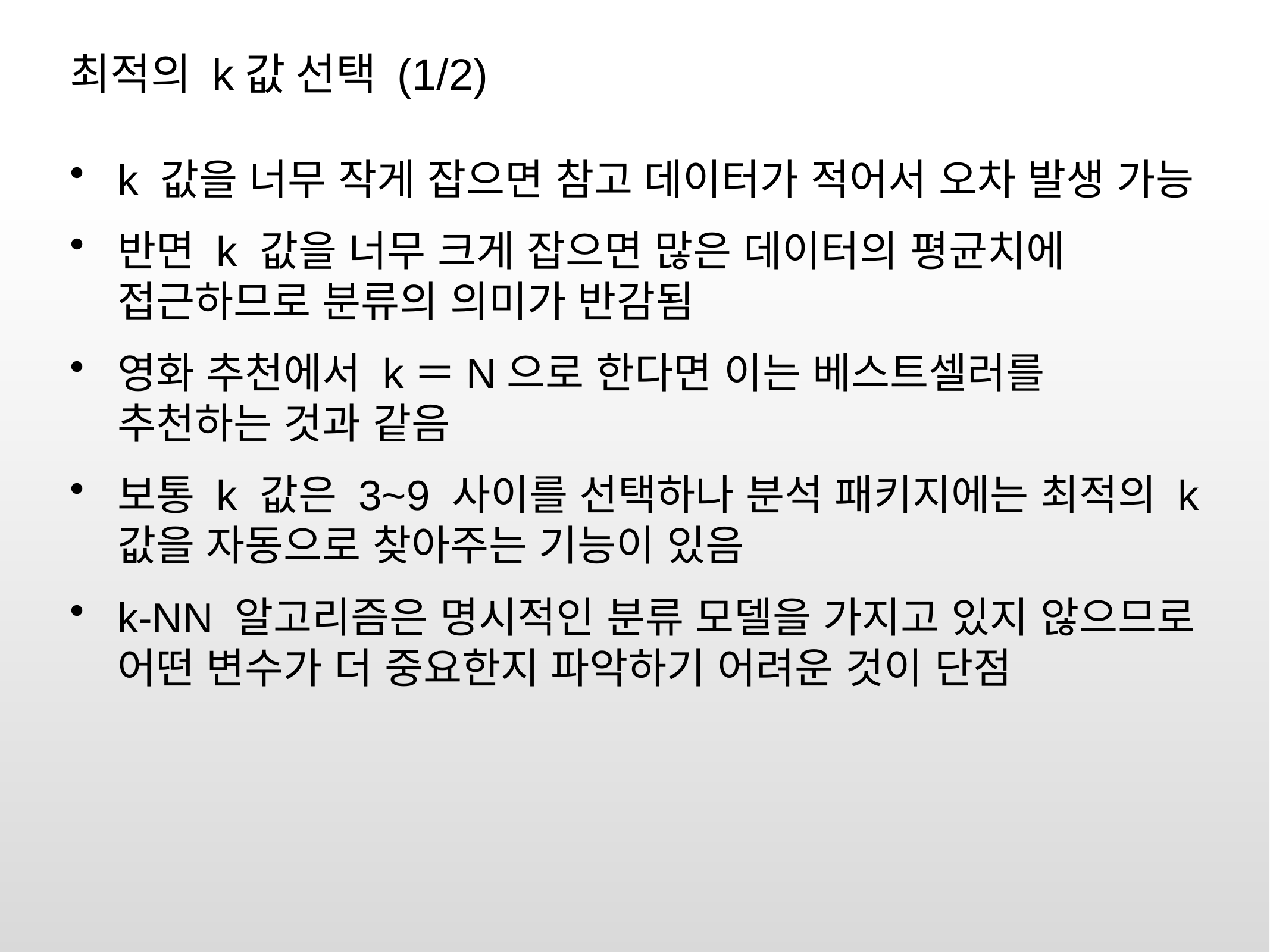

# 최적의 k값 선택 (1/2)
k 값을 너무 작게 잡으면 참고 데이터가 적어서 오차 발생 가능
반면 k 값을 너무 크게 잡으면 많은 데이터의 평균치에   접근하므로 분류의 의미가 반감됨
영화 추천에서 k＝N으로 한다면 이는 베스트셀러를 추천하는 것과 같음
보통 k 값은 3~9 사이를 선택하나 분석 패키지에는 최적의 k 값을 자동으로 찾아주는 기능이 있음
k-NN 알고리즘은 명시적인 분류 모델을 가지고 있지 않으므로 어떤 변수가 더 중요한지 파악하기 어려운 것이 단점
202